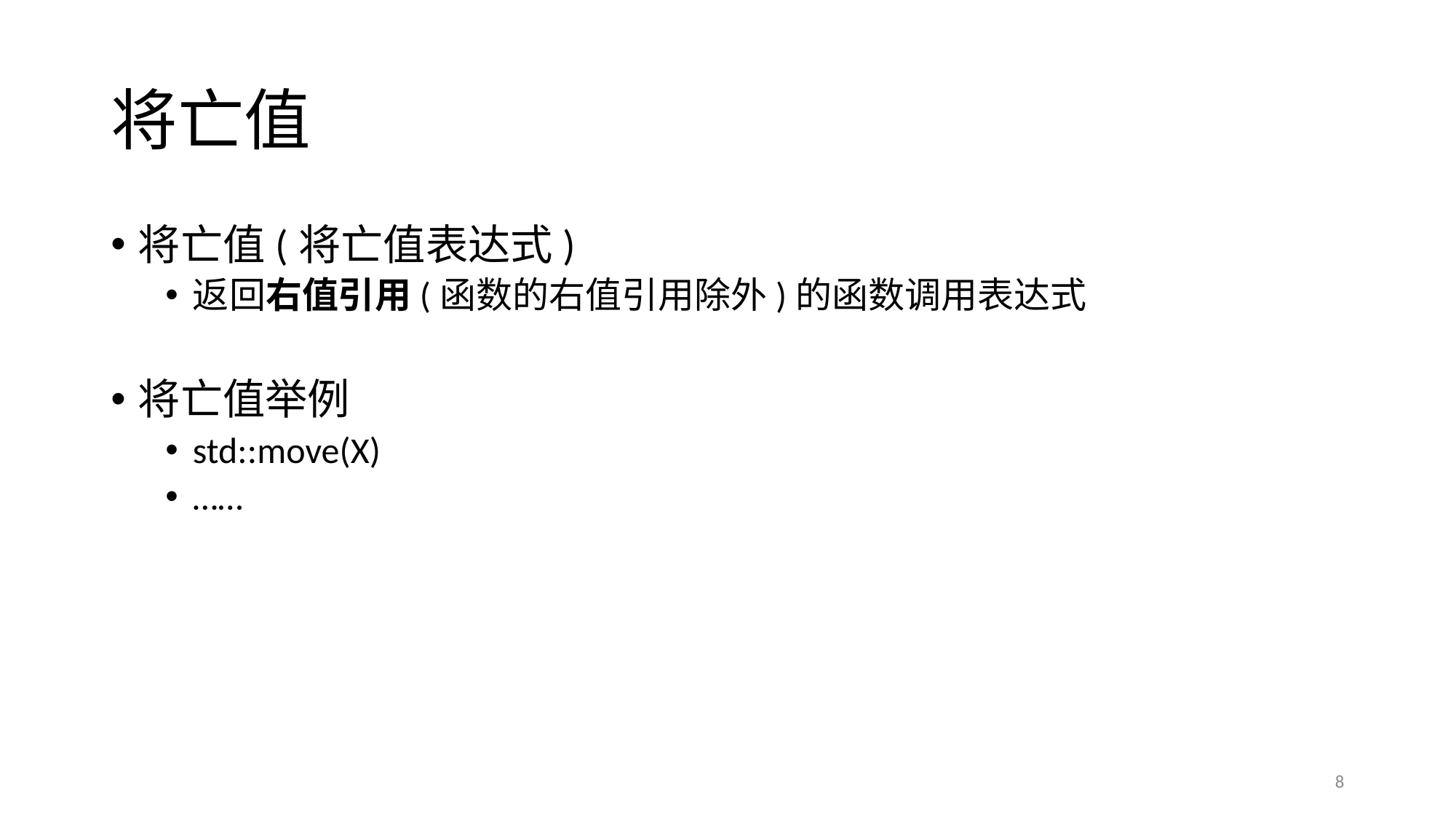

# 将亡值
将亡值(将亡值表达式)
返回右值引用(函数的右值引用除外)的函数调用表达式

将亡值举例
std::move(X)
……

8